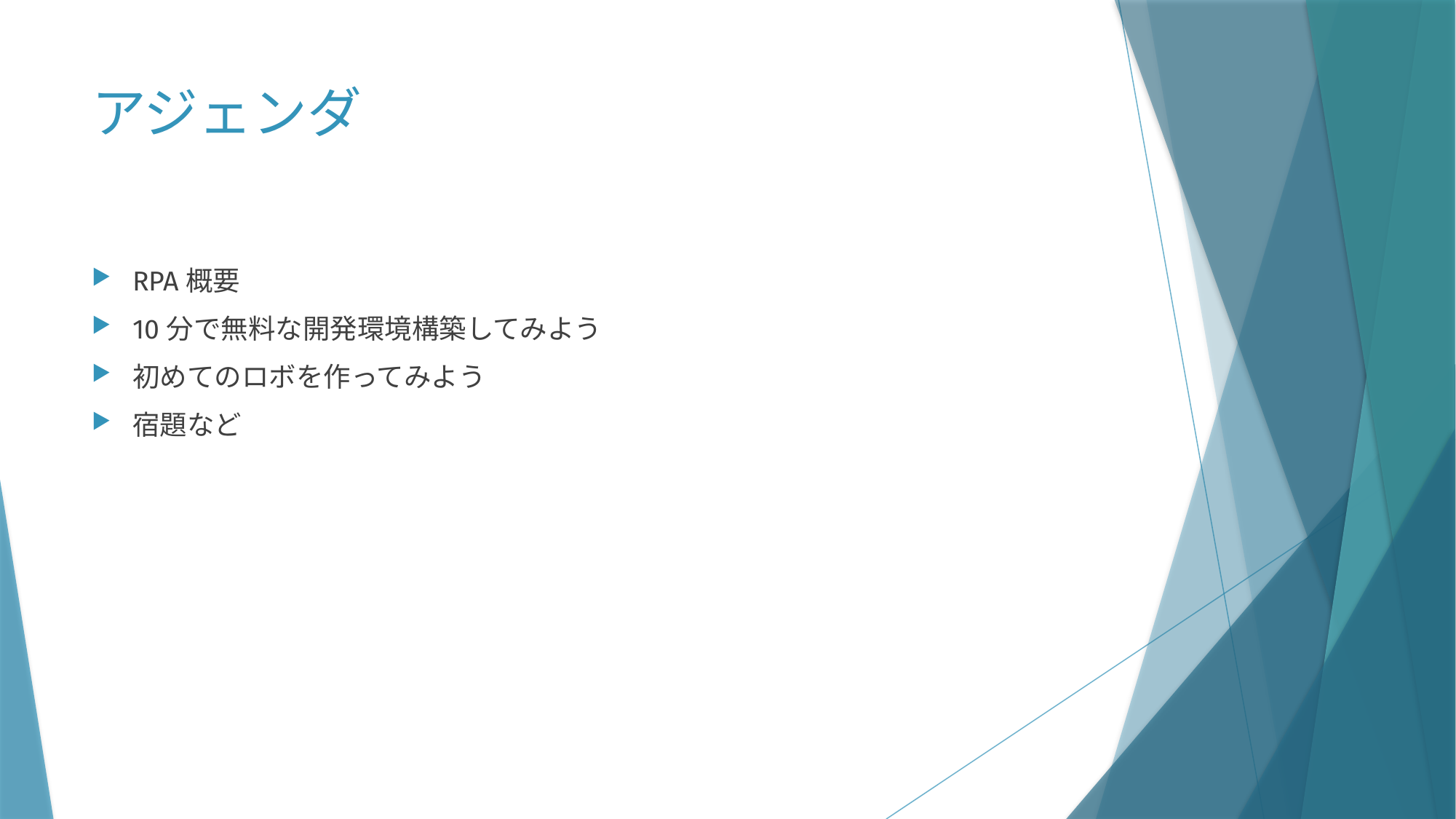

# アジェンダ
RPA概要
10分で無料な開発環境構築してみよう
初めてのロボを作ってみよう
宿題など